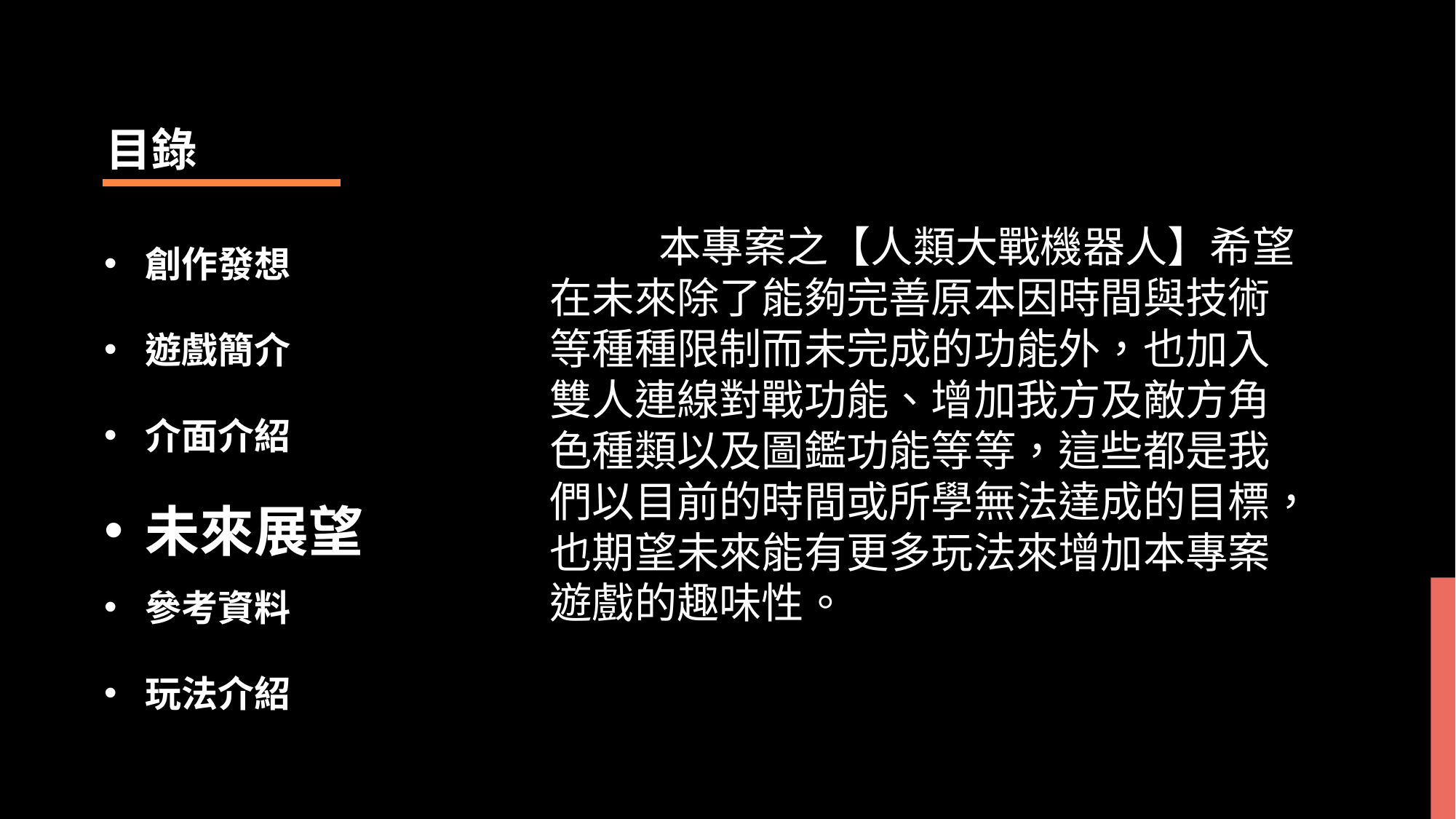

目錄
創作發想
	本專案之【人類大戰機器人】希望在未來除了能夠完善原本因時間與技術等種種限制而未完成的功能外，也加入雙人連線對戰功能、增加我方及敵方角色種類以及圖鑑功能等等，這些都是我們以目前的時間或所學無法達成的目標，也期望未來能有更多玩法來增加本專案遊戲的趣味性。
遊戲簡介
介面介紹
未來展望
參考資料
玩法介紹